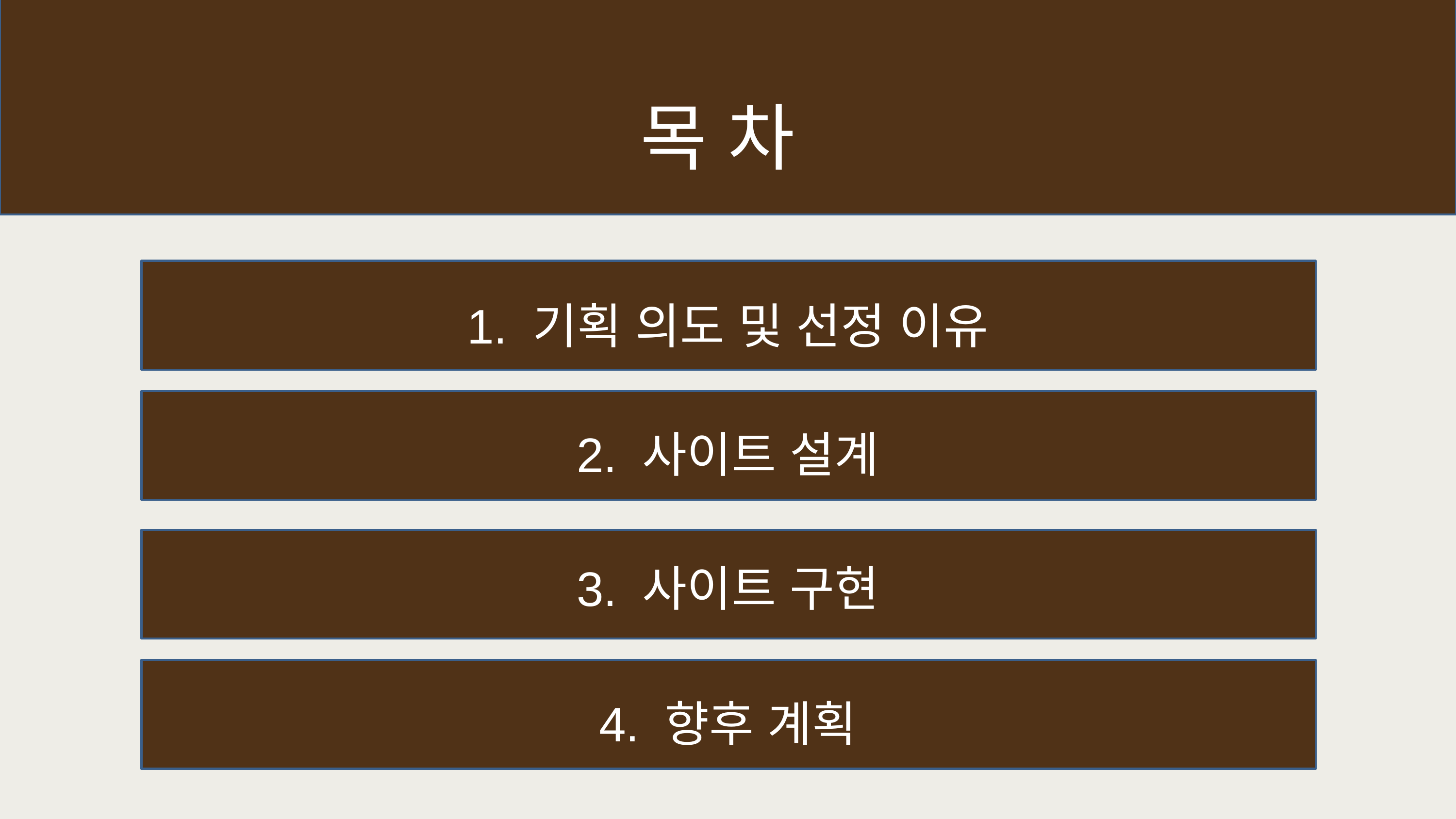

목 차

1. 기획 의도 및 선정 이유

2. 사이트 설계

3. 사이트 구현

4. 향후 계획